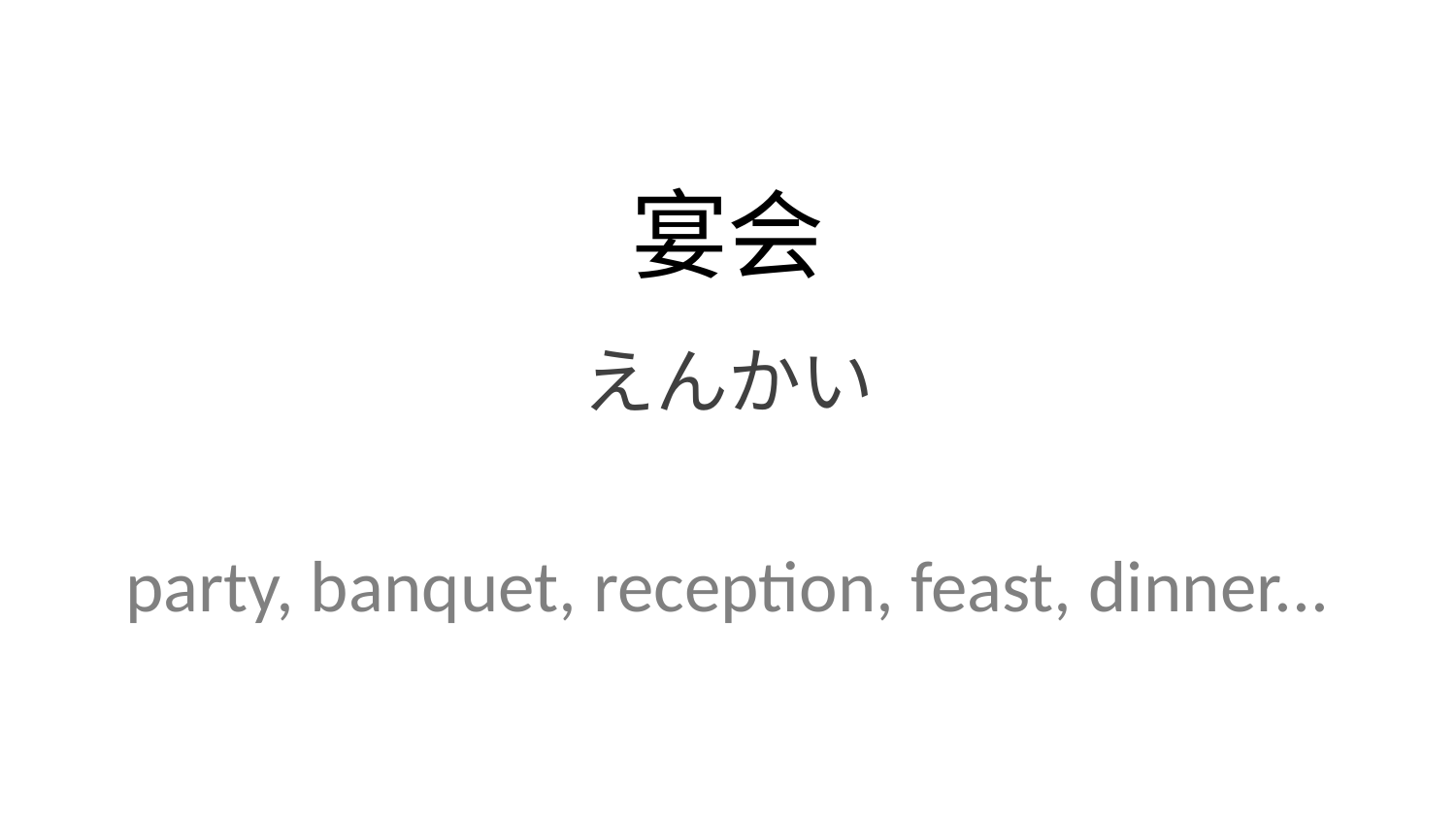

宴会

えんかい
party, banquet, reception, feast, dinner...